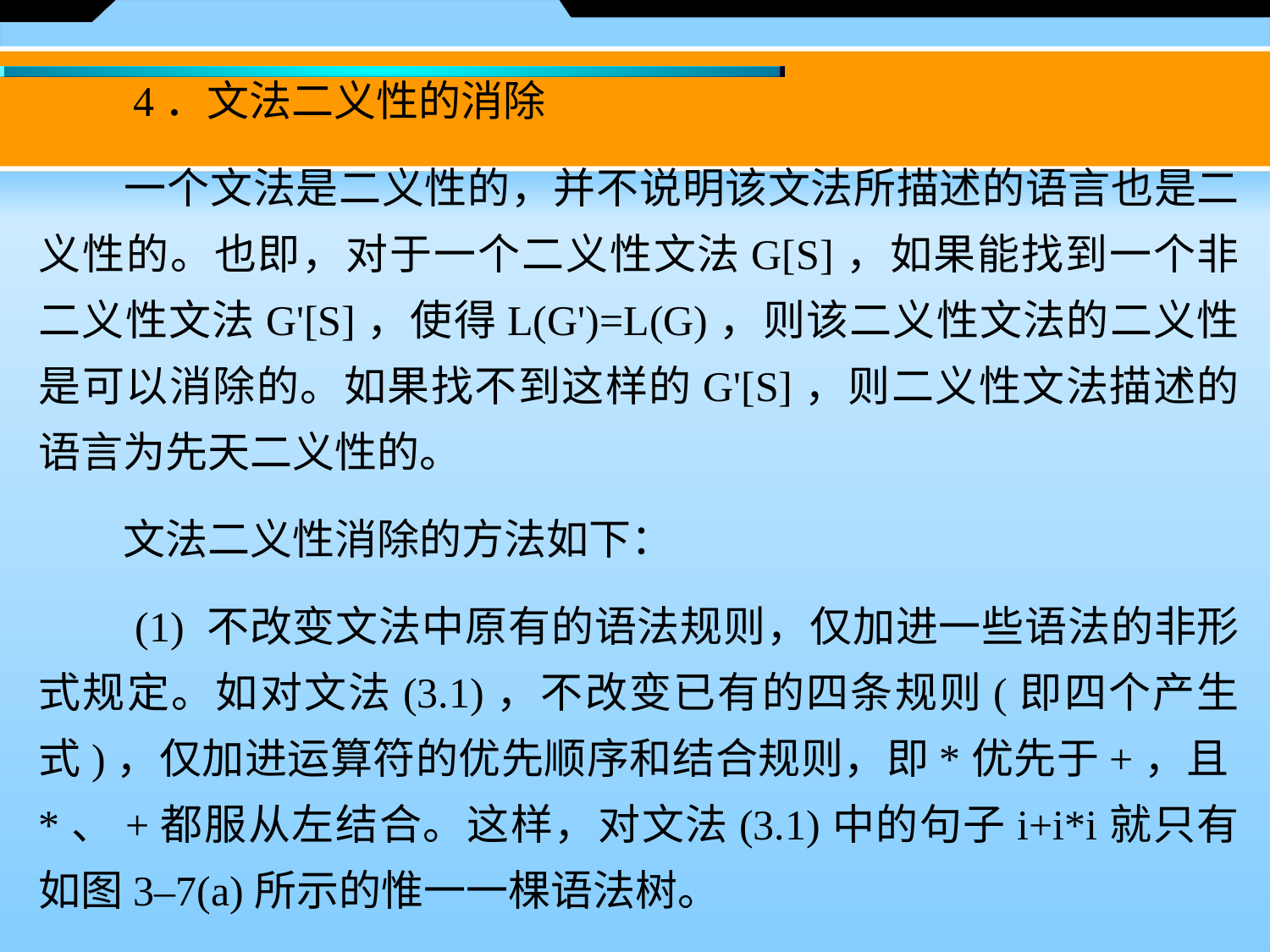

4．文法二义性的消除
　　一个文法是二义性的，并不说明该文法所描述的语言也是二义性的。也即，对于一个二义性文法G[S]，如果能找到一个非二义性文法G'[S]，使得L(G')=L(G)，则该二义性文法的二义性是可以消除的。如果找不到这样的G'[S]，则二义性文法描述的语言为先天二义性的。
　　文法二义性消除的方法如下：
　　(1) 不改变文法中原有的语法规则，仅加进一些语法的非形式规定。如对文法(3.1)，不改变已有的四条规则(即四个产生式)，仅加进运算符的优先顺序和结合规则，即*优先于+，且*、+都服从左结合。这样，对文法(3.1)中的句子i+i*i就只有如图3–7(a)所示的惟一一棵语法树。